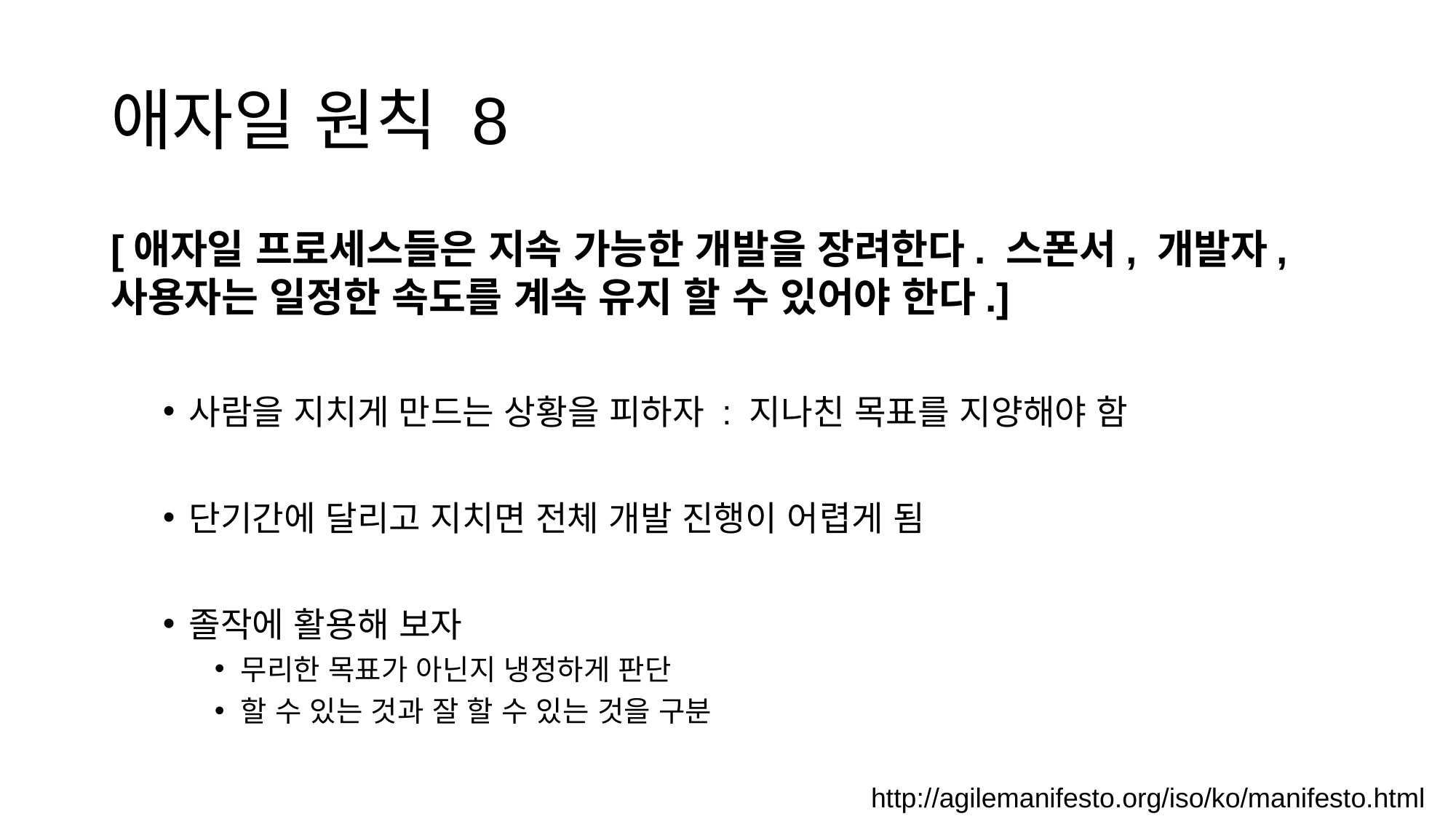

# 애자일 원칙 8
[애자일 프로세스들은 지속 가능한 개발을 장려한다. 스폰서, 개발자, 사용자는 일정한 속도를 계속 유지 할 수 있어야 한다.]

사람을 지치게 만드는 상황을 피하자 : 지나친 목표를 지양해야 함

단기간에 달리고 지치면 전체 개발 진행이 어렵게 됨

졸작에 활용해 보자
무리한 목표가 아닌지 냉정하게 판단
할 수 있는 것과 잘 할 수 있는 것을 구분
http://agilemanifesto.org/iso/ko/manifesto.html